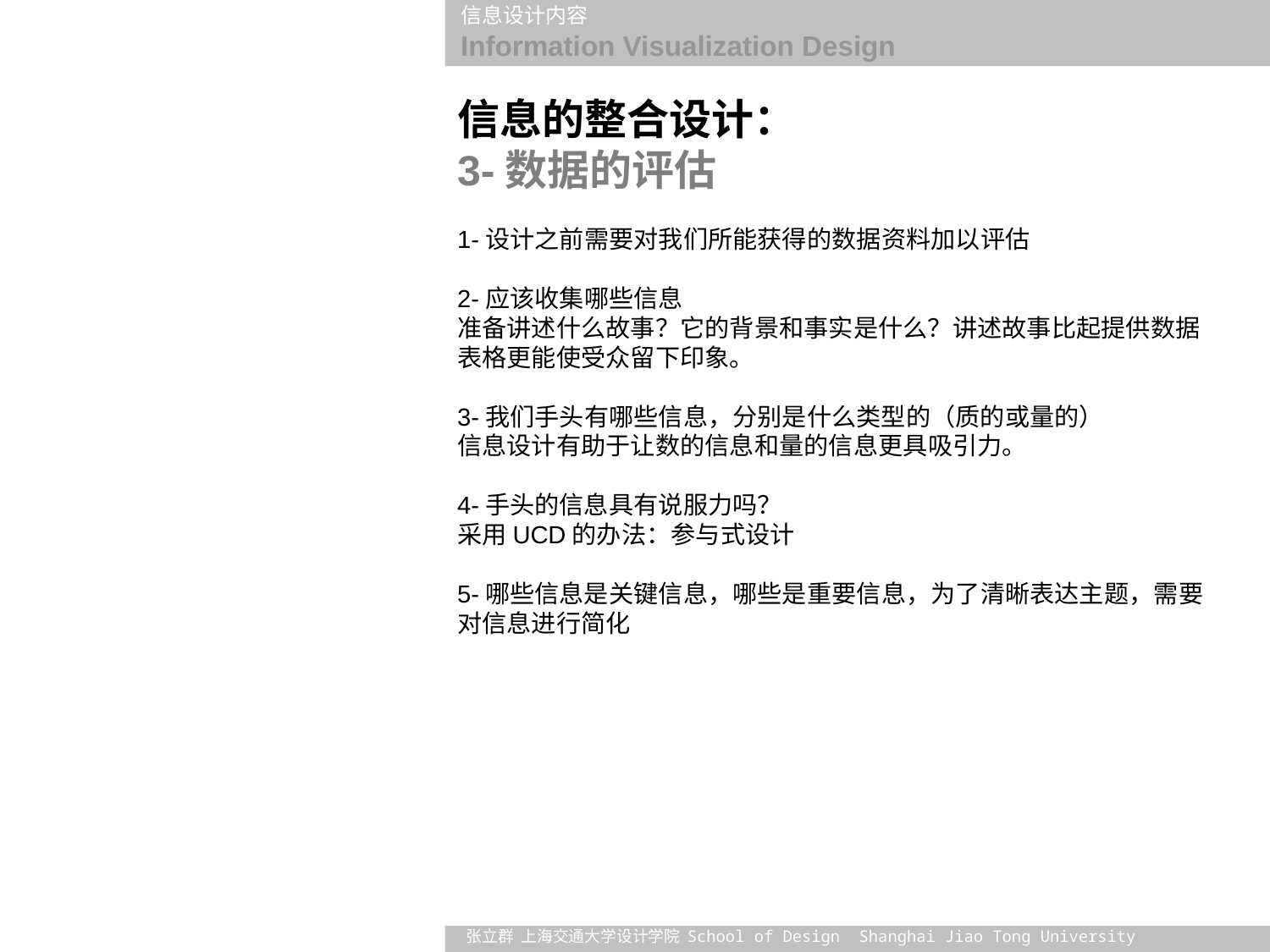

信息的整合设计：
3-数据的评估
1-设计之前需要对我们所能获得的数据资料加以评估

2-应该收集哪些信息
准备讲述什么故事？它的背景和事实是什么？讲述故事比起提供数据表格更能使受众留下印象。

3-我们手头有哪些信息，分别是什么类型的（质的或量的）
信息设计有助于让数的信息和量的信息更具吸引力。

4-手头的信息具有说服力吗？
采用UCD的办法：参与式设计

5-哪些信息是关键信息，哪些是重要信息，为了清晰表达主题，需要对信息进行简化